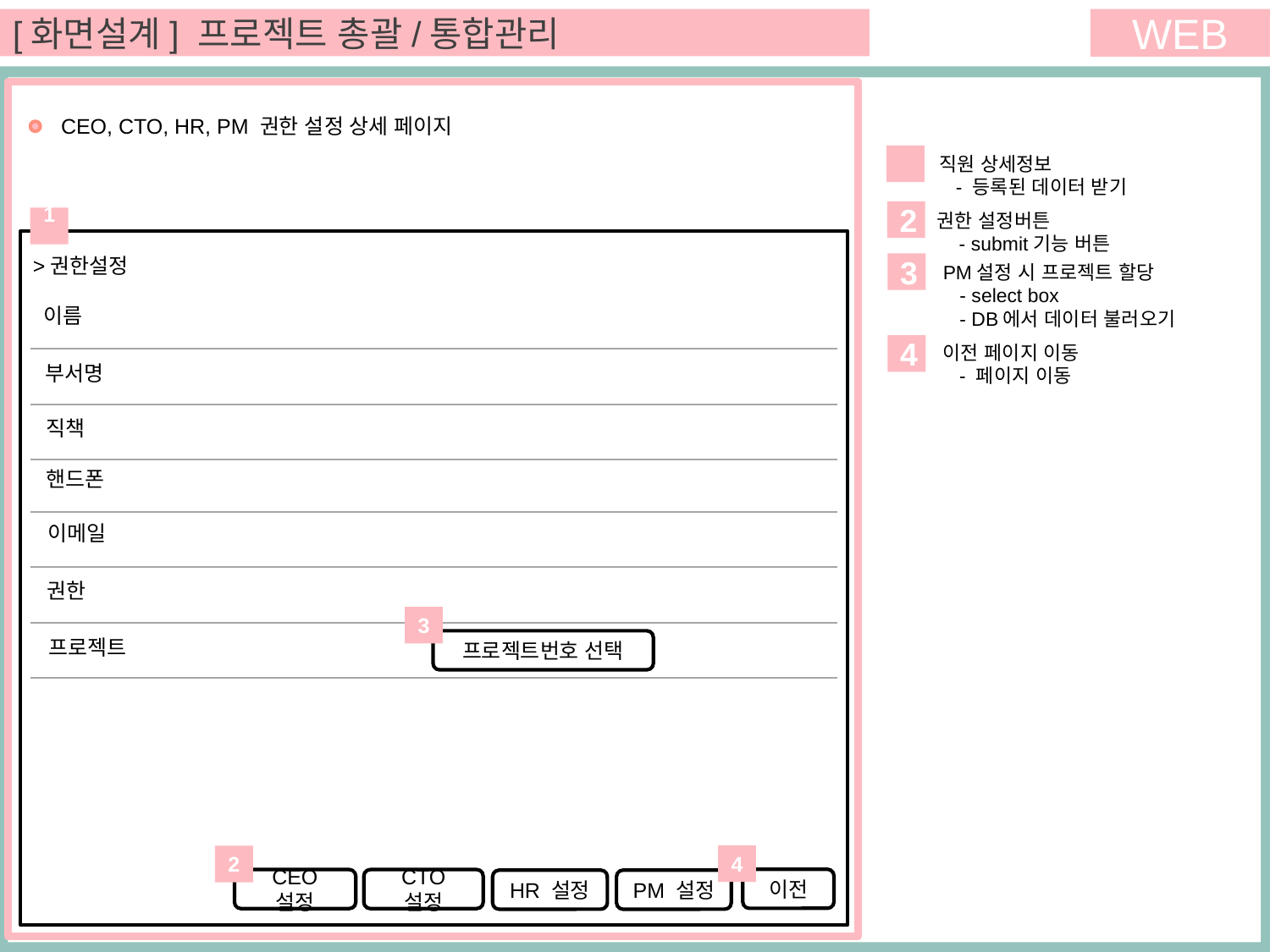

[화면설계] 프로젝트 총괄/통합관리
WEB

 CEO, CTO, HR, PM 권한 설정 상세 페이지

1
직원 상세정보
   - 등록된 데이터 받기
2
권한 설정버튼
    - submit기능 버튼
1

>권한설정
3
PM설정 시 프로젝트 할당
   - select box
   - DB에서 데이터 불러오기
이름
이전 페이지 이동
   - 페이지 이동
4
부서명
직책
핸드폰
이메일
권한
3
프로젝트
프로젝트번호 선택
4
2
이전
CEO 설정
CTO 설정
HR 설정
PM 설정